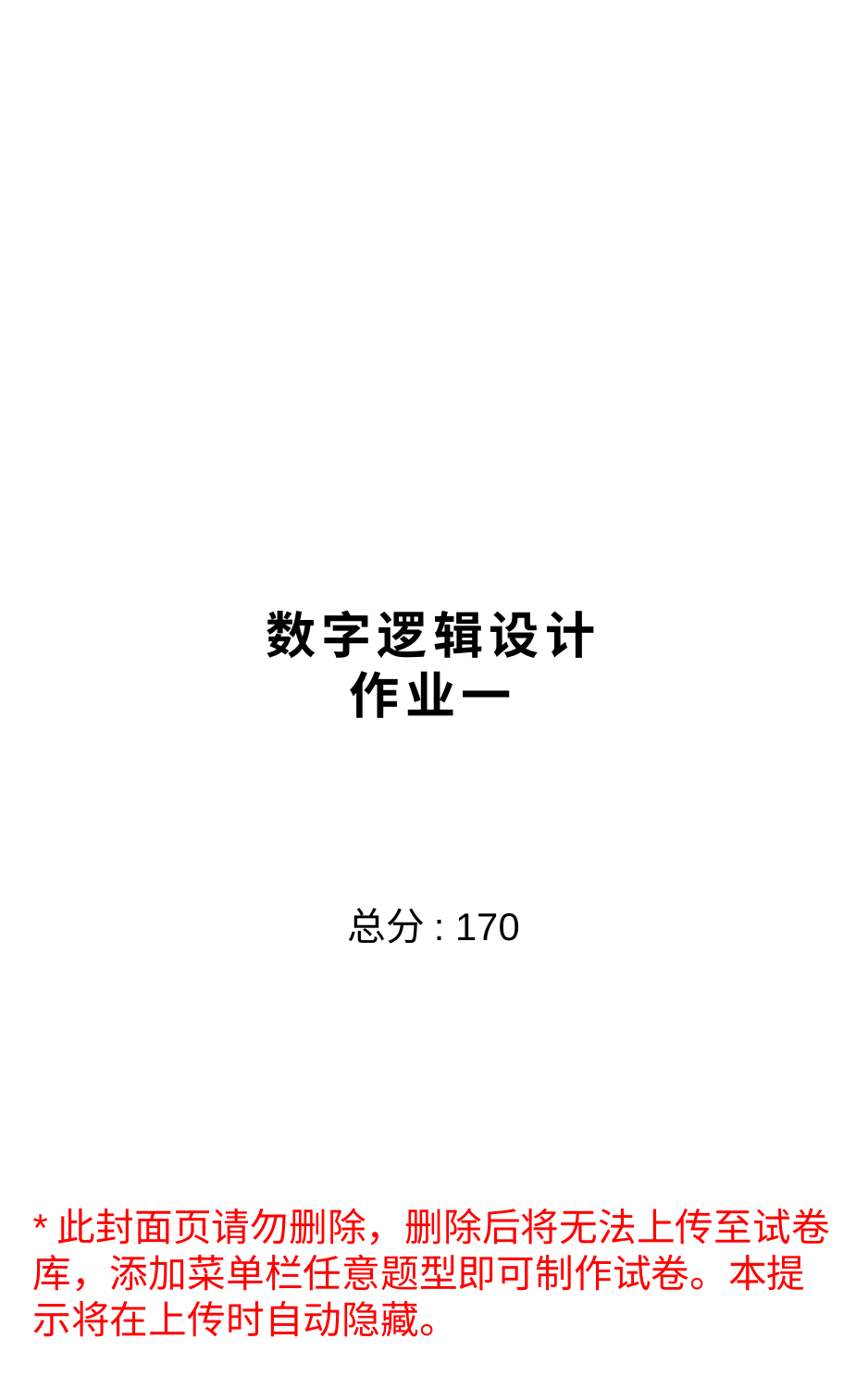

# 数字逻辑设计 作业一
总分: 170
*此封面页请勿删除，删除后将无法上传至试卷库，添加菜单栏任意题型即可制作试卷。本提示将在上传时自动隐藏。